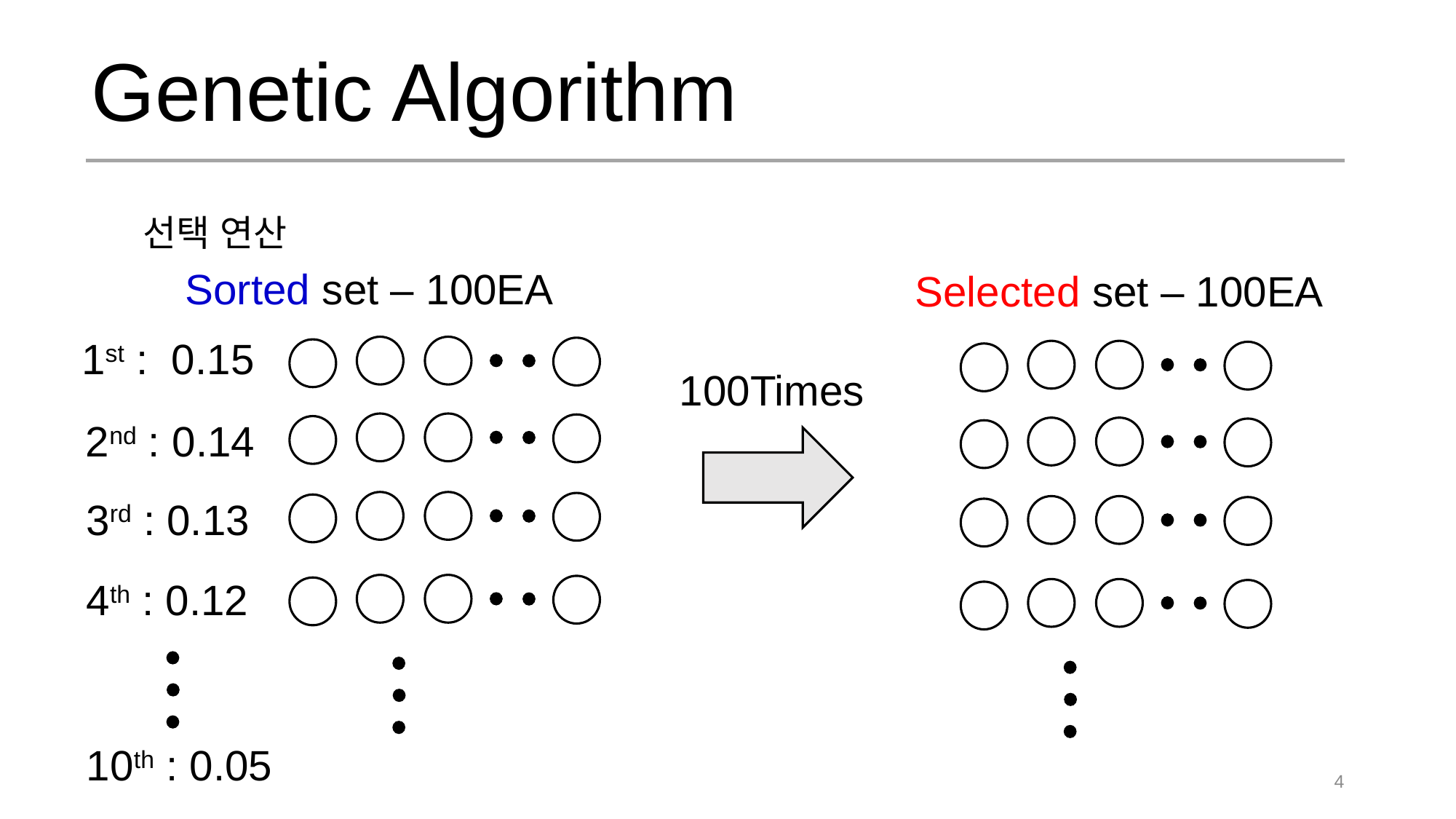

Genetic Algorithm
선택 연산
Sorted set – 100EA
Selected set – 100EA
1st :  0.15

100Times
2nd : 0.14

3rd : 0.13

4th : 0.12

10th : 0.05
4